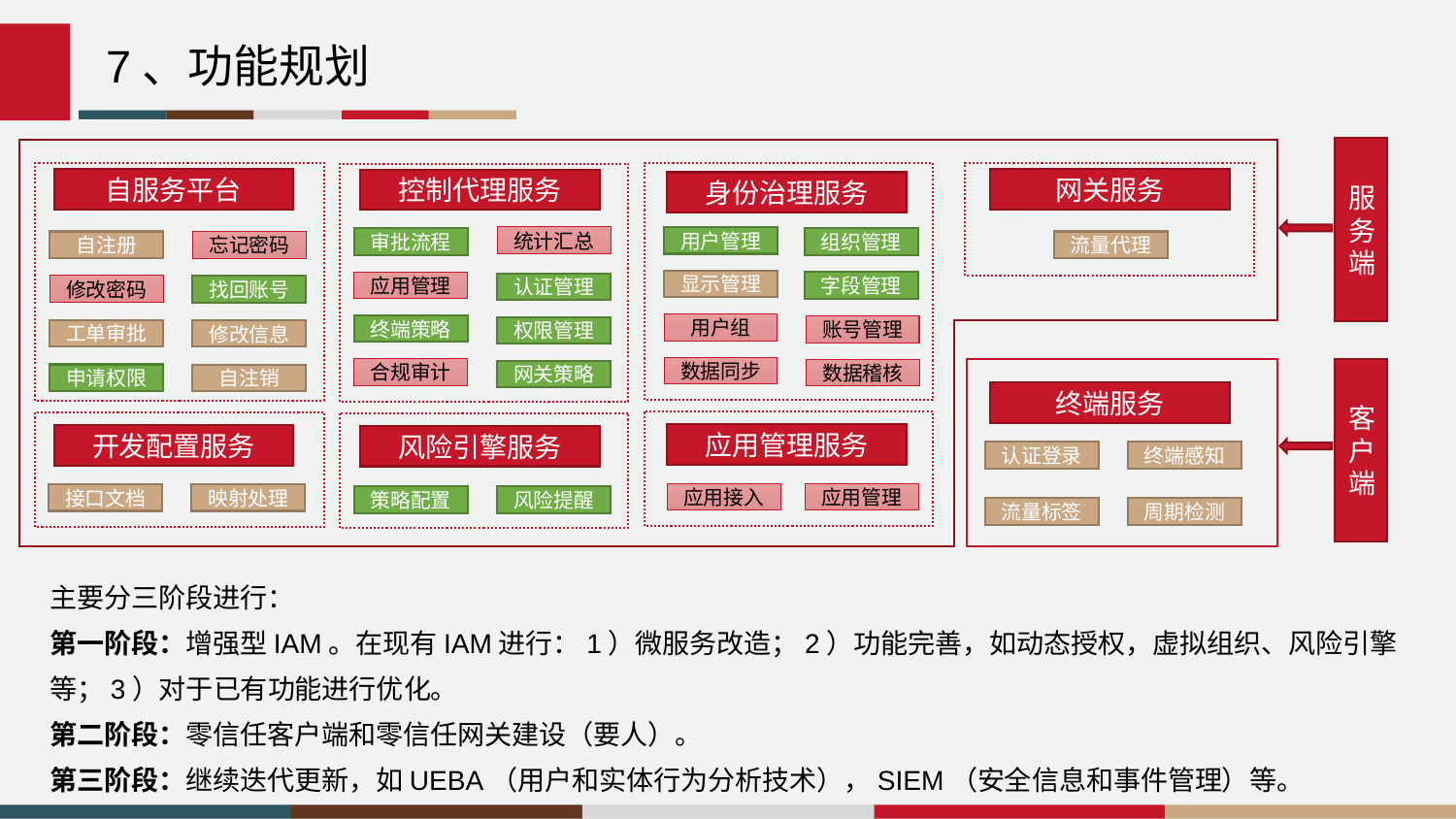

ImpTraceLabele7b36a6a063cb1856104ac76b244a51a@=

7、功能规划

服务端

自服务平台
网关服务
控制代理服务
身份治理服务

统计汇总
用户管理
审批流程
组织管理
自注册
忘记密码
流量代理
显示管理
应用管理
字段管理
认证管理
修改密码
找回账号
用户组
终端策略
账号管理
权限管理
工单审批
修改信息
数据同步
合规审计
客户端
数据稽核

网关策略
申请权限
自注销
终端服务

应用管理服务
开发配置服务
风险引擎服务

认证登录
终端感知
应用接入
应用管理
接口文档
映射处理
策略配置
风险提醒
流量标签
周期检测
主要分三阶段进行：
第一阶段：增强型IAM。在现有IAM进行：1）微服务改造；2）功能完善，如动态授权，虚拟组织、风险引擎等；3）对于已有功能进行优化。
第二阶段：零信任客户端和零信任网关建设（要人）。
第三阶段：继续迭代更新，如UEBA（用户和实体行为分析技术），SIEM（安全信息和事件管理）等。